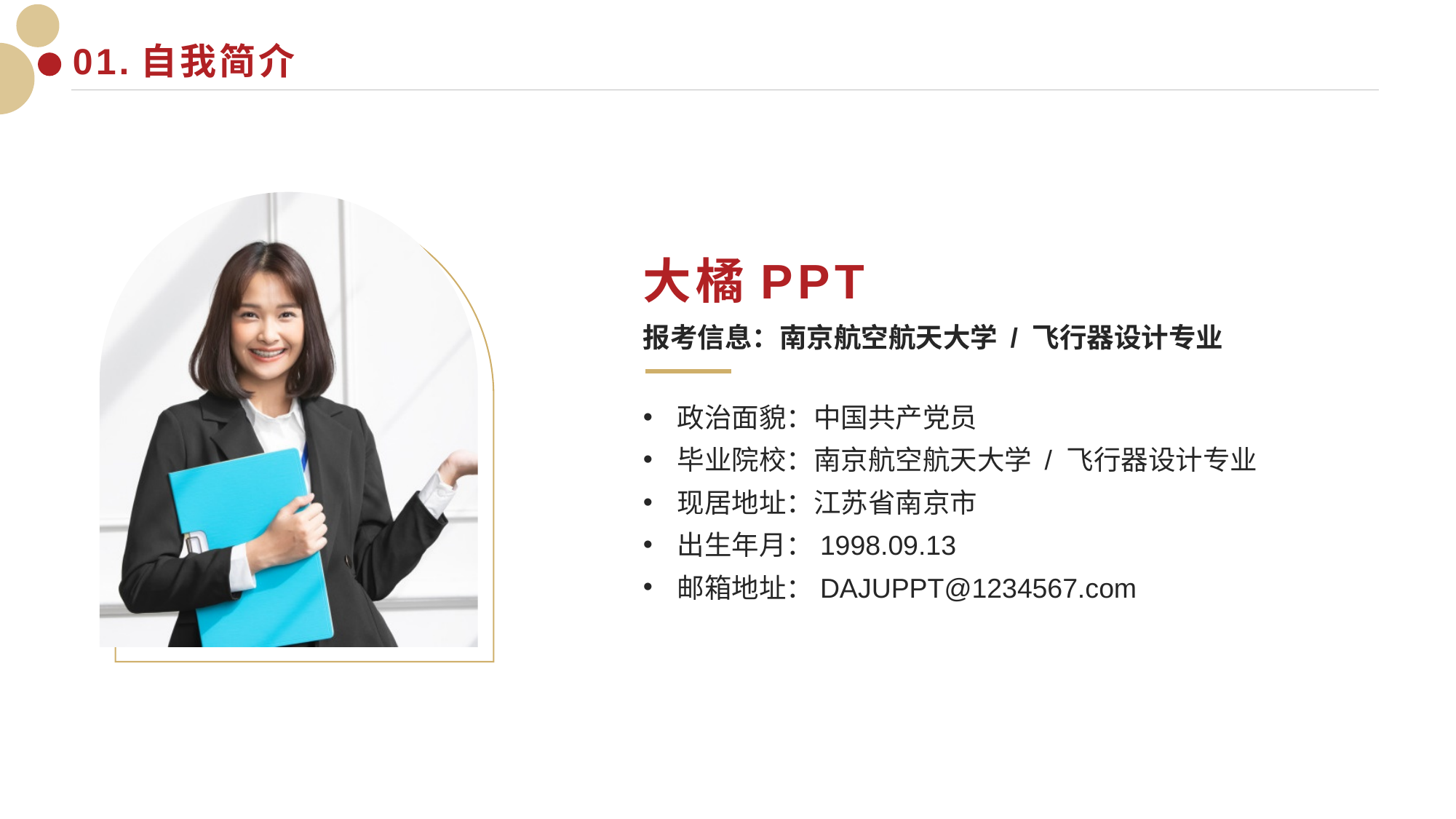

# 01.自我简介

大橘PPT
报考信息：南京航空航天大学 / 飞行器设计专业
政治面貌：中国共产党员
毕业院校：南京航空航天大学 / 飞行器设计专业
现居地址：江苏省南京市
出生年月：1998.09.13
邮箱地址：DAJUPPT@1234567.com